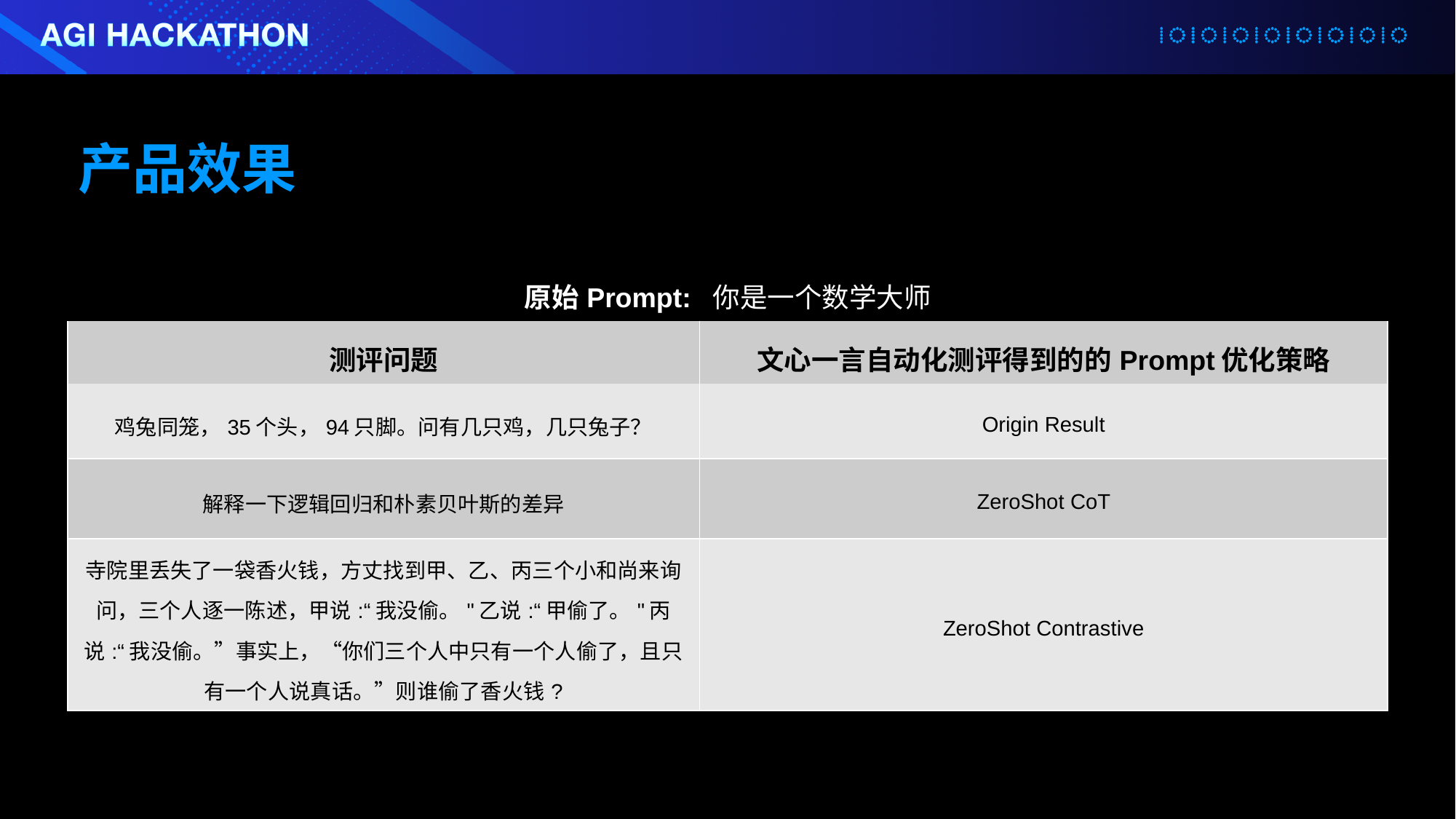

产品效果
| 原始Prompt: 你是一个数学大师 |  |
| --- | --- |
| 测评问题 | 文心一言自动化测评得到的的Prompt优化策略 |
| 鸡兔同笼，35个头，94只脚。问有几只鸡，几只兔子？ | Origin Result |
| 解释一下逻辑回归和朴素贝叶斯的差异 | ZeroShot CoT |
| 寺院里丢失了一袋香火钱，方丈找到甲、乙、丙三个小和尚来询问，三个人逐一陈述，甲说:“我没偷。"乙说:“甲偷了。"丙说:“我没偷。”事实上，“你们三个人中只有一个人偷了，且只有一个人说真话。”则谁偷了香火钱? | ZeroShot Contrastive |